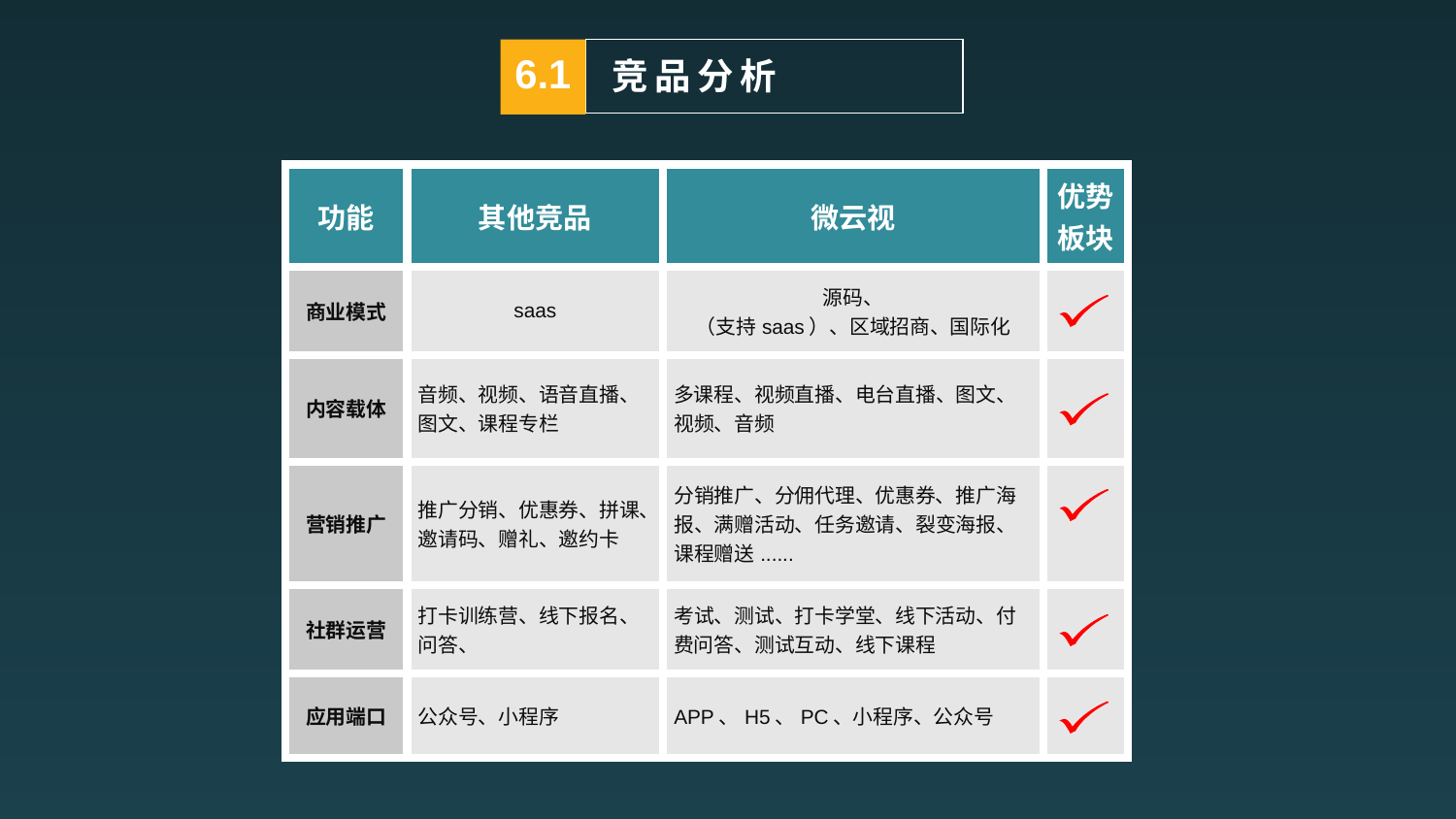

6.1
竞品分析
| 功能 | 其他竞品 | 微云视 | 优势板块 |
| --- | --- | --- | --- |
| 商业模式 | saas | 源码、 （支持saas）、区域招商、国际化 |  |
| 内容载体 | 音频、视频、语音直播、图文、课程专栏 | 多课程、视频直播、电台直播、图文、视频、音频 |  |
| 营销推广 | 推广分销、优惠券、拼课、邀请码、赠礼、邀约卡 | 分销推广、分佣代理、优惠券、推广海报、满赠活动、任务邀请、裂变海报、课程赠送...... |  |
| 社群运营 | 打卡训练营、线下报名、问答、 | 考试、测试、打卡学堂、线下活动、付费问答、测试互动、线下课程 |  |
| 应用端口 | 公众号、小程序 | APP、H5、PC、小程序、公众号 |  |